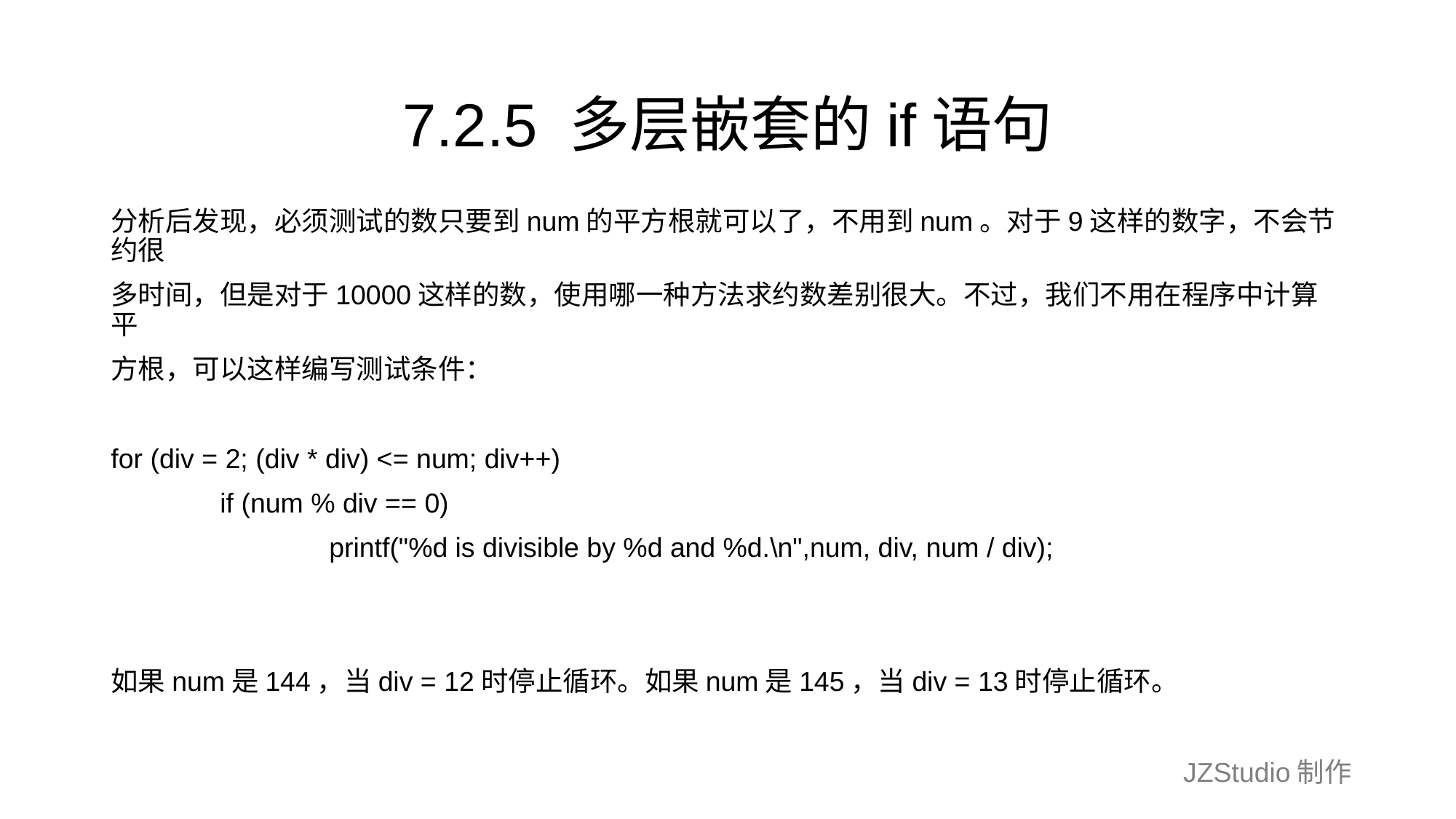

# 7.2.5 多层嵌套的if语句
分析后发现，必须测试的数只要到num的平方根就可以了，不用到num。对于9这样的数字，不会节约很
多时间，但是对于10000这样的数，使用哪一种方法求约数差别很大。不过，我们不用在程序中计算平
方根，可以这样编写测试条件：

for (div = 2; (div * div) <= num; div++)
	if (num % div == 0)
		printf("%d is divisible by %d and %d.\n",num, div, num / div);

如果num是144，当div = 12时停止循环。如果num是145，当div = 13时停止循环。